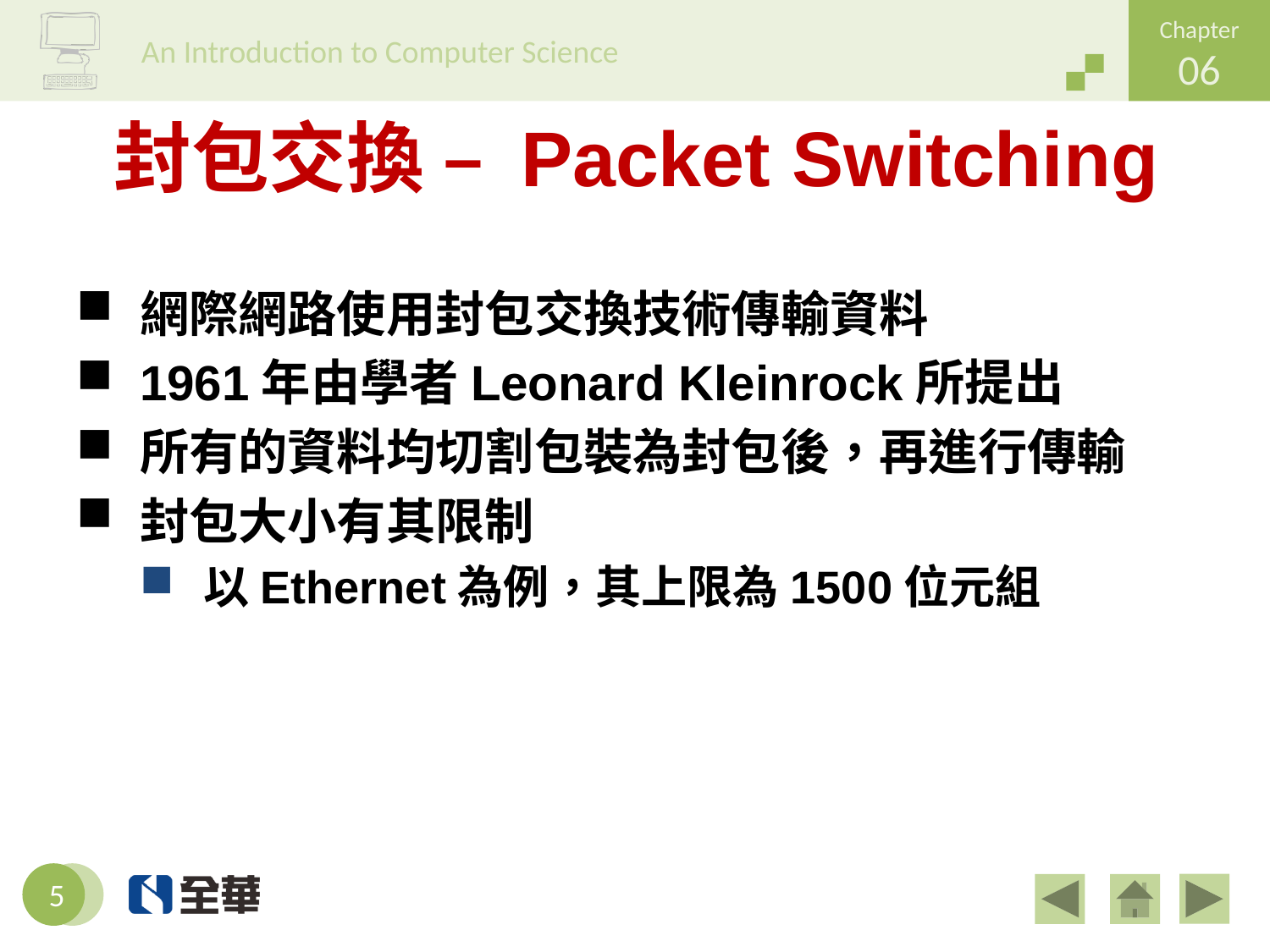

# 封包交換 – Packet Switching
網際網路使用封包交換技術傳輸資料
1961年由學者Leonard Kleinrock所提出
所有的資料均切割包裝為封包後，再進行傳輸
封包大小有其限制
以Ethernet為例，其上限為1500位元組